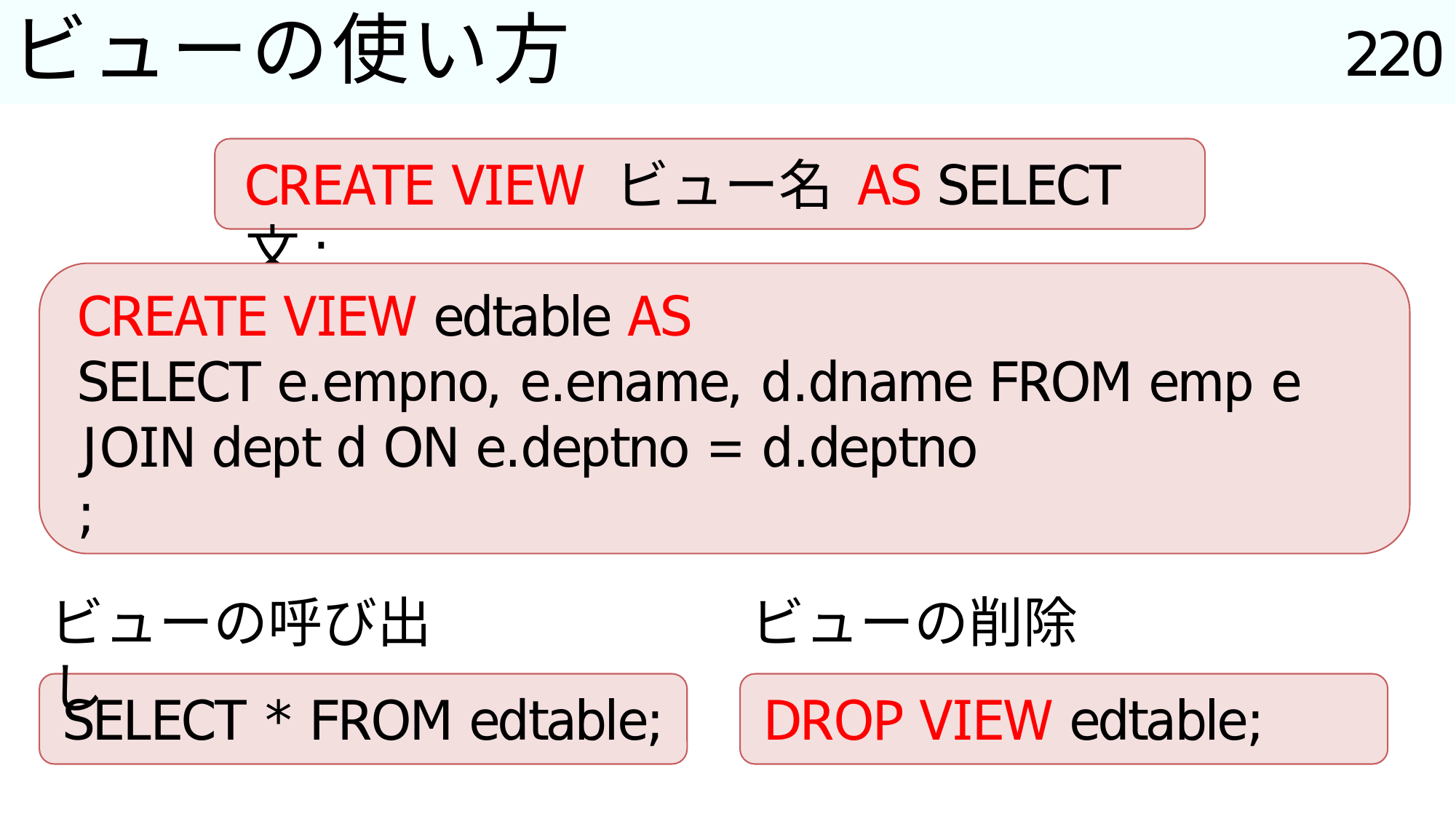

220
# ビューの使い方

CREATE VIEW ビュー名 AS SELECT文;

CREATE VIEW edtable AS
SELECT e.empno, e.ename, d.dname FROM emp e
JOIN dept d ON e.deptno = d.deptno
;

ビューの呼び出し
ビューの削除

SELECT * FROM edtable;

DROP VIEW edtable;